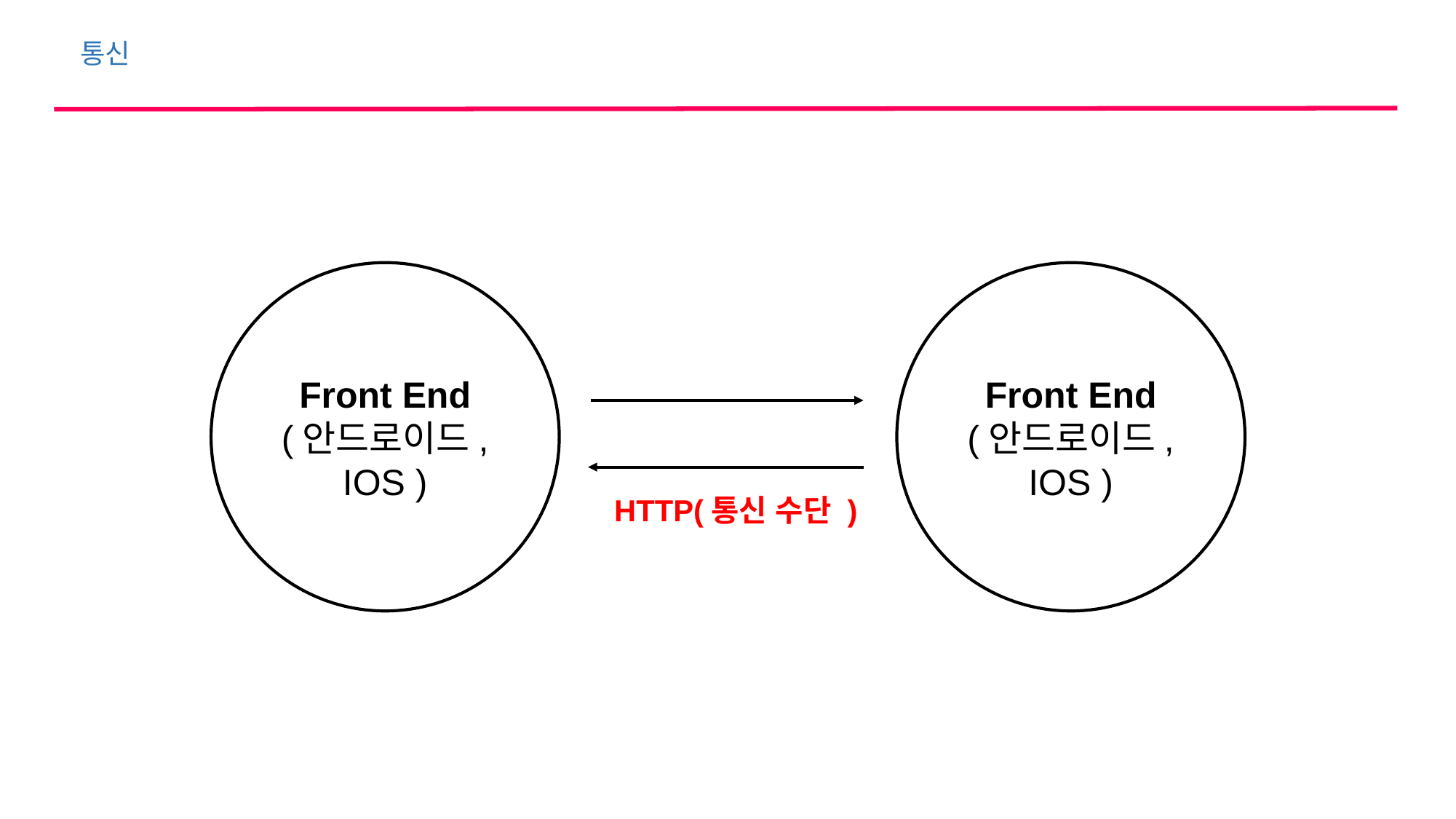

통신
Front End
(안드로이드, IOS )
Front End
(안드로이드, IOS )
HTTP(통신 수단 )